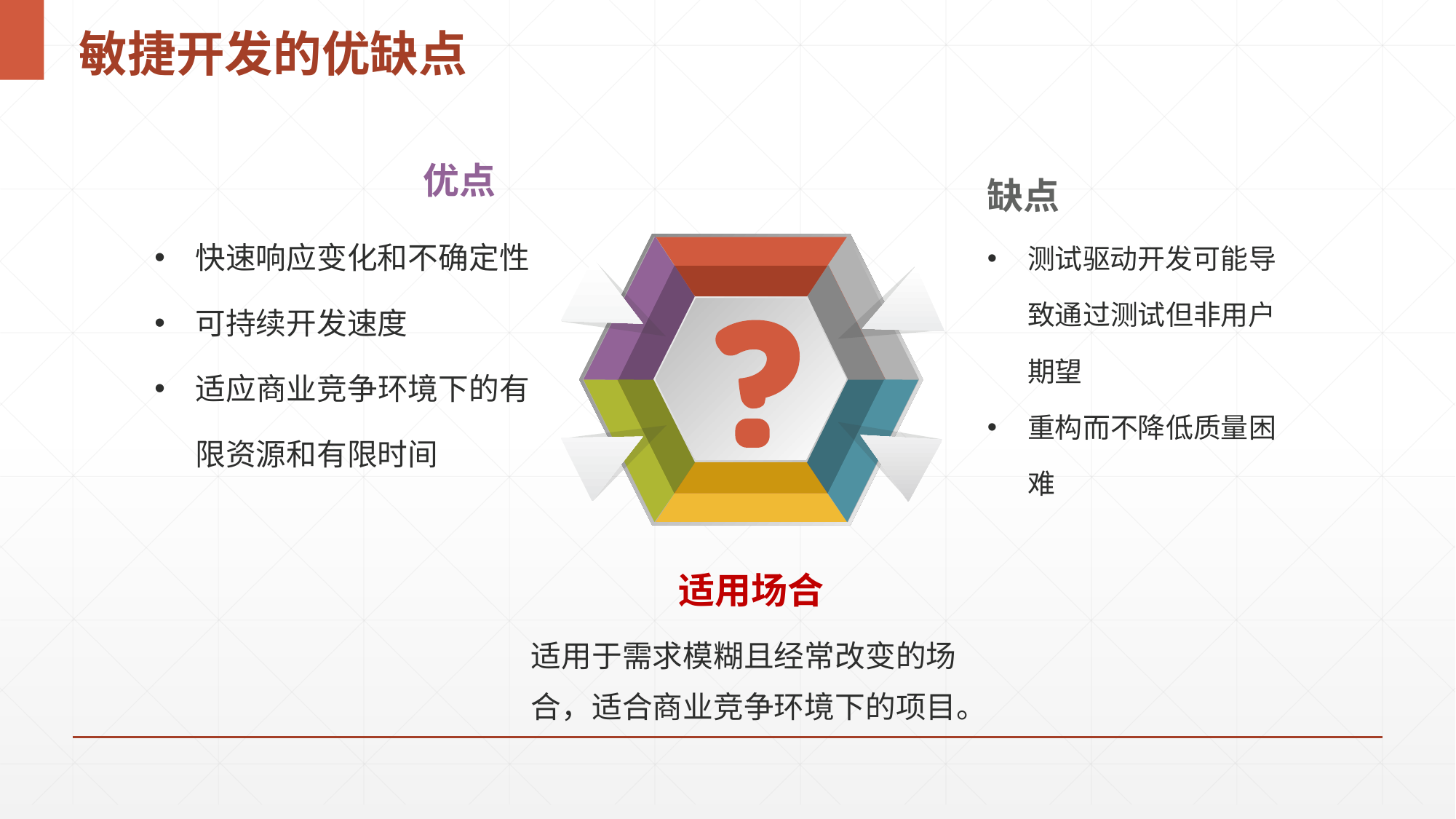

# 敏捷开发的优缺点
缺点
测试驱动开发可能导致通过测试但非用户期望
重构而不降低质量困难
优点
快速响应变化和不确定性
可持续开发速度
适应商业竞争环境下的有限资源和有限时间

适用场合
适用于需求模糊且经常改变的场合，适合商业竞争环境下的项目。